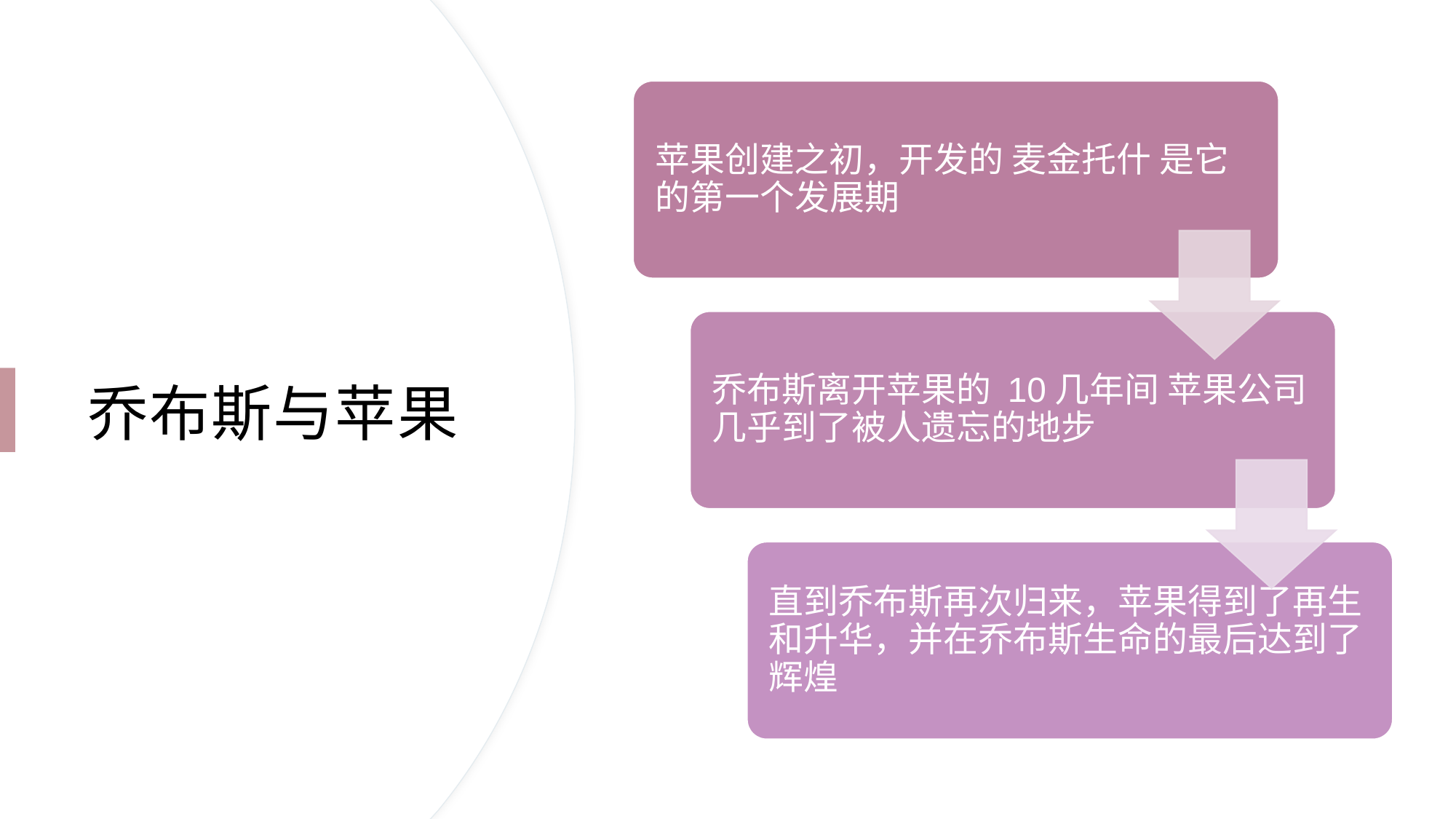

苹果创建之初，开发的 麦金托什 是它的第一个发展期
乔布斯离开苹果的 10几年间 苹果公司几乎到了被人遗忘的地步
直到乔布斯再次归来，苹果得到了再生和升华，并在乔布斯生命的最后达到了辉煌

# 乔布斯与苹果